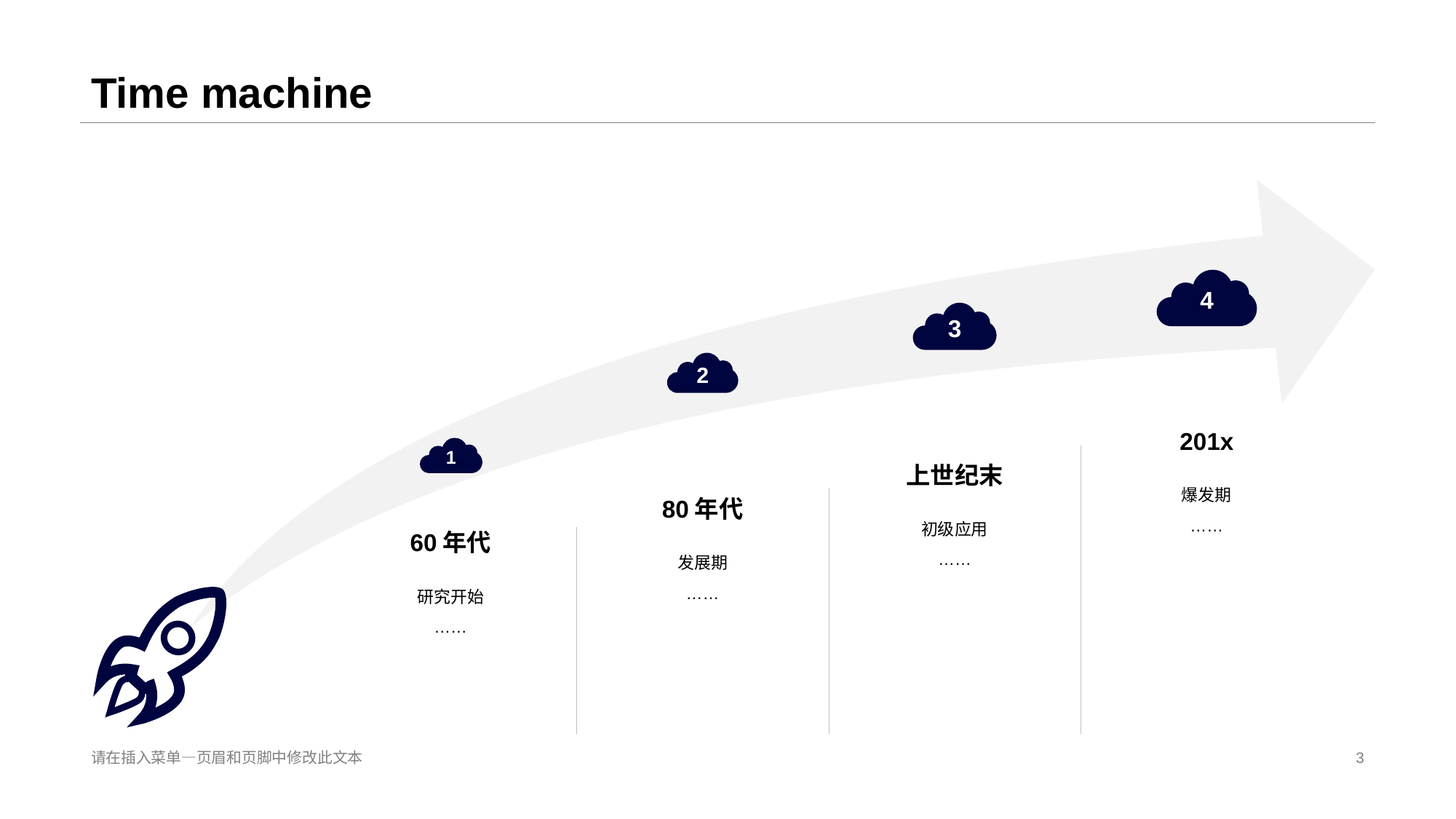

# Time machine

4
3
2
201x
爆发期
……
1
上世纪末
初级应用
……
80年代
发展期
……
60年代
研究开始
……

请在插入菜单—页眉和页脚中修改此文本
3